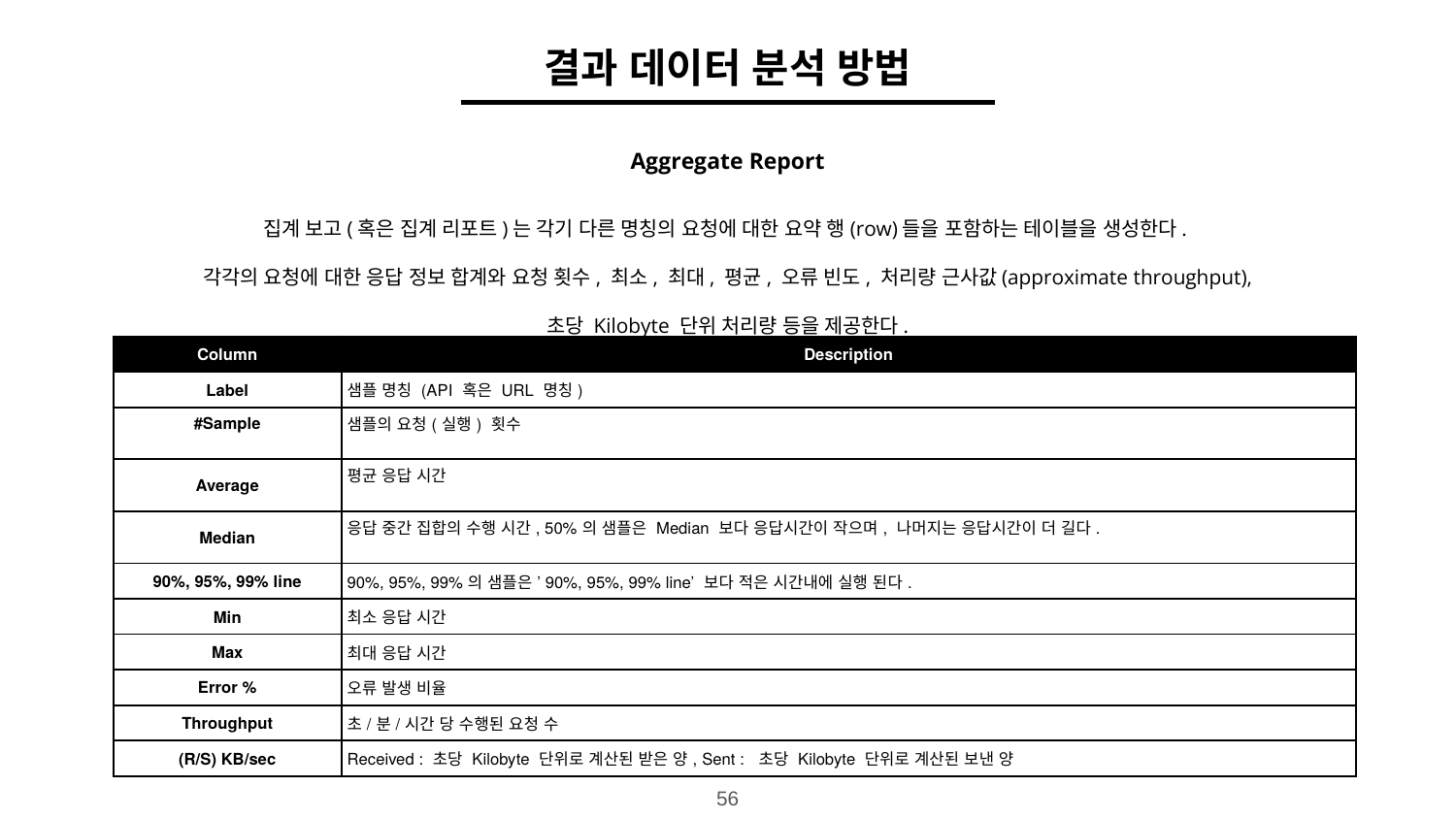

결과 데이터 분석 방법
Aggregate Report
집계 보고(혹은 집계 리포트)는 각기 다른 명칭의 요청에 대한 요약 행(row)들을 포함하는 테이블을 생성한다.
각각의 요청에 대한 응답 정보 합계와 요청 횟수, 최소, 최대, 평균, 오류 빈도, 처리량 근사값(approximate throughput), 초당 Kilobyte 단위 처리량 등을 제공한다.
| Column | Description |
| --- | --- |
| Label | 샘플 명칭 (API 혹은 URL 명칭) |
| #Sample | 샘플의 요청(실행) 횟수 |
| Average | 평균 응답 시간 |
| Median | 응답 중간 집합의 수행 시간, 50%의 샘플은 Median 보다 응답시간이 작으며, 나머지는 응답시간이 더 길다. |
| 90%, 95%, 99% line | 90%, 95%, 99%의 샘플은 ’90%, 95%, 99% line’ 보다 적은 시간내에 실행 된다. |
| Min | 최소 응답 시간 |
| Max | 최대 응답 시간 |
| Error % | 오류 발생 비율 |
| Throughput | 초/분/시간 당 수행된 요청 수 |
| (R/S) KB/sec | Received : 초당 Kilobyte 단위로 계산된 받은 양, Sent : 초당 Kilobyte 단위로 계산된 보낸 양 |
56